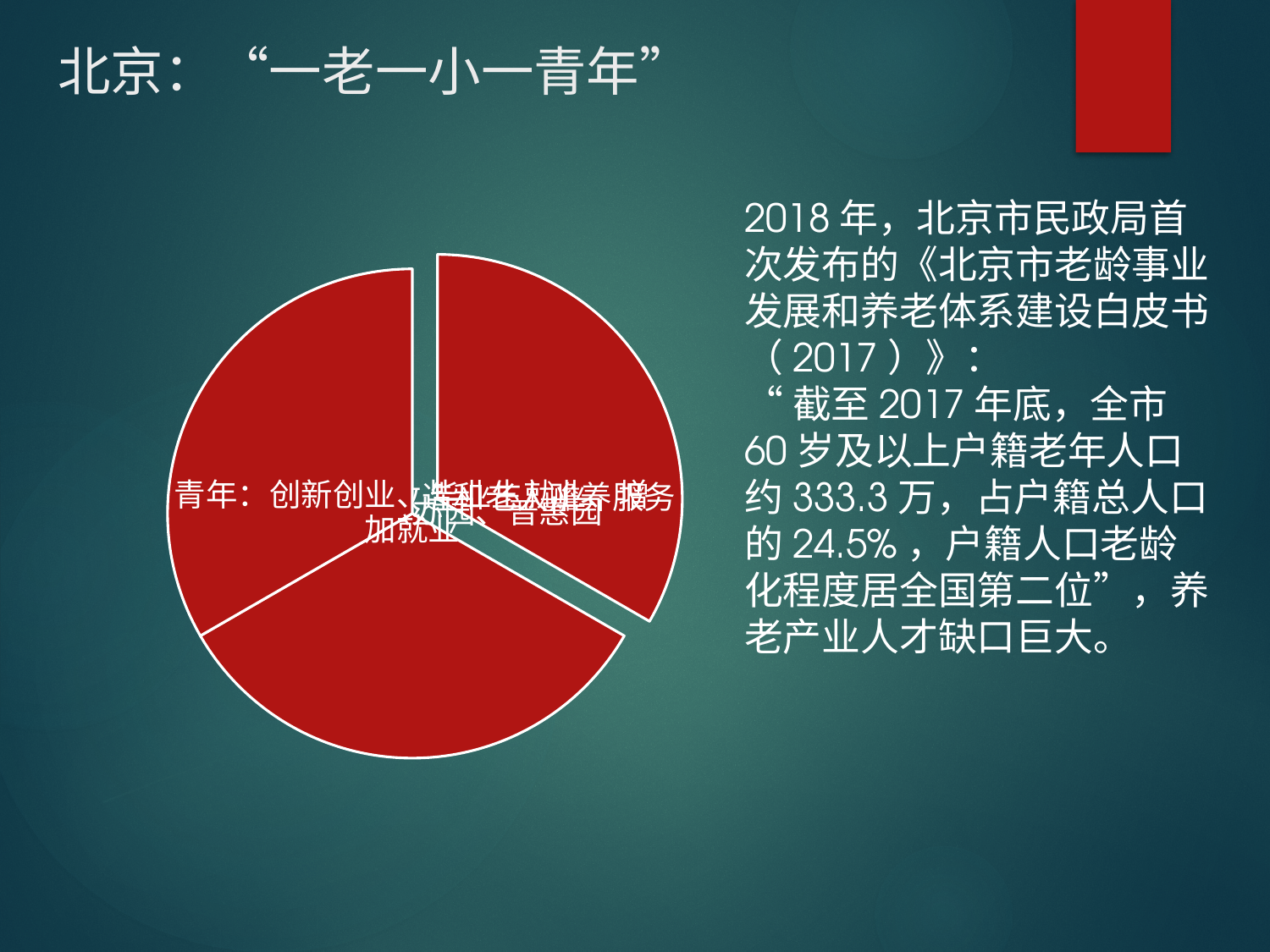

# 北京：“一老一小一青年”
2018年，北京市民政局首次发布的《北京市老龄事业发展和养老体系建设白皮书（2017）》：
“截至2017年底，全市60岁及以上户籍老年人口约333.3万，占户籍总人口的24.5%，户籍人口老龄化程度居全国第二位”，养老产业人才缺口巨大。
老年：老城区改造和老人赡养服务
幼儿：增加公办园、普惠园
青年：创新创业、毕业生就业、增加就业